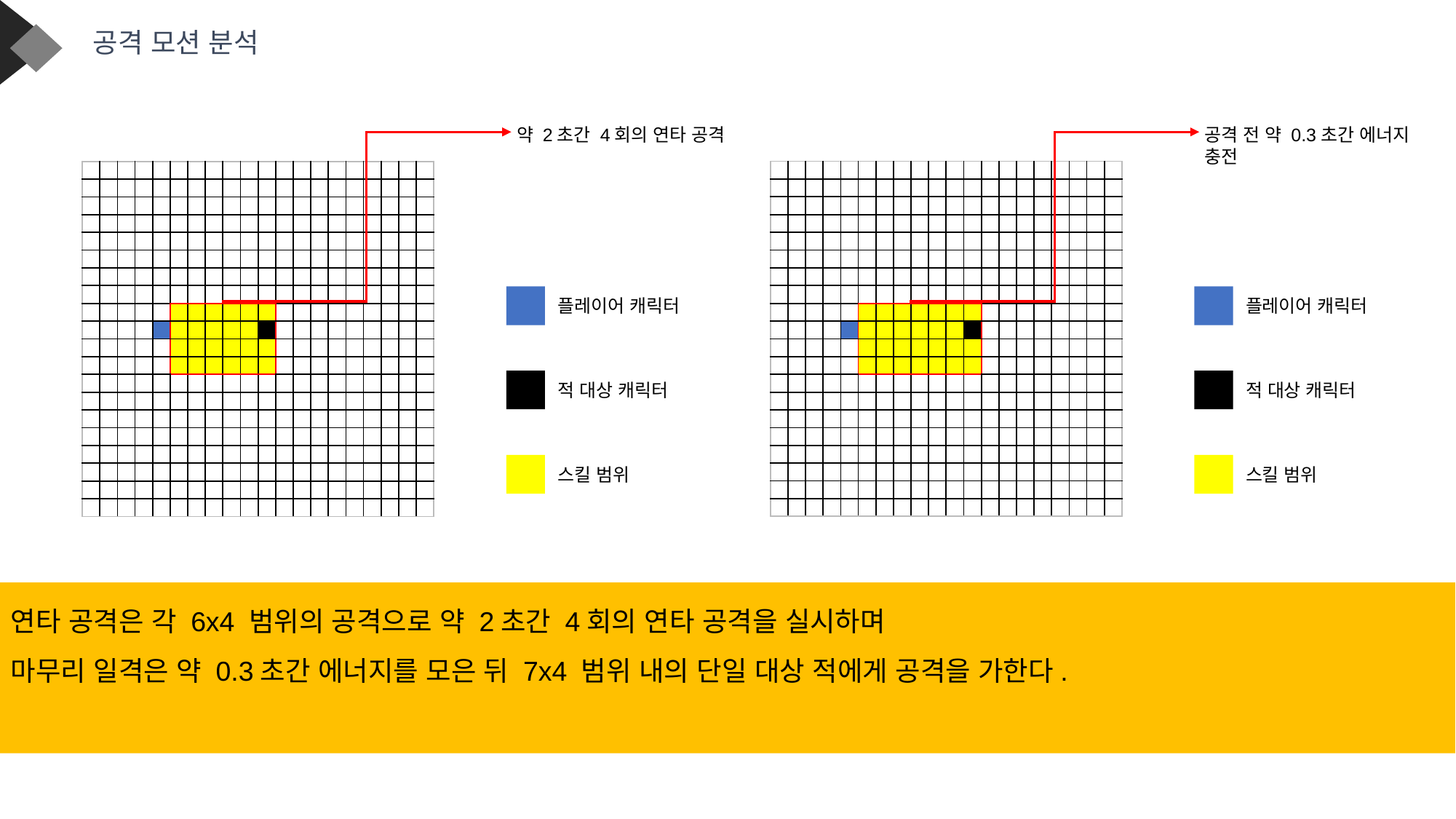

공격 모션 분석
공격 전 약 0.3초간 에너지 충전
약 2초간 4회의 연타 공격
|  |  |  |  |  |  |  |  |  |  |  |  |  |  |  |  |  |  |  |  |
| --- | --- | --- | --- | --- | --- | --- | --- | --- | --- | --- | --- | --- | --- | --- | --- | --- | --- | --- | --- |
|  |  |  |  |  |  |  |  |  |  |  |  |  |  |  |  |  |  |  |  |
|  |  |  |  |  |  |  |  |  |  |  |  |  |  |  |  |  |  |  |  |
|  |  |  |  |  |  |  |  |  |  |  |  |  |  |  |  |  |  |  |  |
|  |  |  |  |  |  |  |  |  |  |  |  |  |  |  |  |  |  |  |  |
|  |  |  |  |  |  |  |  |  |  |  |  |  |  |  |  |  |  |  |  |
|  |  |  |  |  |  |  |  |  |  |  |  |  |  |  |  |  |  |  |  |
|  |  |  |  |  |  |  |  |  |  |  |  |  |  |  |  |  |  |  |  |
|  |  |  |  |  |  |  |  |  |  |  |  |  |  |  |  |  |  |  |  |
|  |  |  |  |  |  |  |  |  |  |  |  |  |  |  |  |  |  |  |  |
|  |  |  |  |  |  |  |  |  |  |  |  |  |  |  |  |  |  |  |  |
|  |  |  |  |  |  |  |  |  |  |  |  |  |  |  |  |  |  |  |  |
|  |  |  |  |  |  |  |  |  |  |  |  |  |  |  |  |  |  |  |  |
|  |  |  |  |  |  |  |  |  |  |  |  |  |  |  |  |  |  |  |  |
|  |  |  |  |  |  |  |  |  |  |  |  |  |  |  |  |  |  |  |  |
|  |  |  |  |  |  |  |  |  |  |  |  |  |  |  |  |  |  |  |  |
|  |  |  |  |  |  |  |  |  |  |  |  |  |  |  |  |  |  |  |  |
|  |  |  |  |  |  |  |  |  |  |  |  |  |  |  |  |  |  |  |  |
|  |  |  |  |  |  |  |  |  |  |  |  |  |  |  |  |  |  |  |  |
|  |  |  |  |  |  |  |  |  |  |  |  |  |  |  |  |  |  |  |  |
|  |  |  |  |  |  |  |  |  |  |  |  |  |  |  |  |  |  |  |  |
| --- | --- | --- | --- | --- | --- | --- | --- | --- | --- | --- | --- | --- | --- | --- | --- | --- | --- | --- | --- |
|  |  |  |  |  |  |  |  |  |  |  |  |  |  |  |  |  |  |  |  |
|  |  |  |  |  |  |  |  |  |  |  |  |  |  |  |  |  |  |  |  |
|  |  |  |  |  |  |  |  |  |  |  |  |  |  |  |  |  |  |  |  |
|  |  |  |  |  |  |  |  |  |  |  |  |  |  |  |  |  |  |  |  |
|  |  |  |  |  |  |  |  |  |  |  |  |  |  |  |  |  |  |  |  |
|  |  |  |  |  |  |  |  |  |  |  |  |  |  |  |  |  |  |  |  |
|  |  |  |  |  |  |  |  |  |  |  |  |  |  |  |  |  |  |  |  |
|  |  |  |  |  |  |  |  |  |  |  |  |  |  |  |  |  |  |  |  |
|  |  |  |  |  |  |  |  |  |  |  |  |  |  |  |  |  |  |  |  |
|  |  |  |  |  |  |  |  |  |  |  |  |  |  |  |  |  |  |  |  |
|  |  |  |  |  |  |  |  |  |  |  |  |  |  |  |  |  |  |  |  |
|  |  |  |  |  |  |  |  |  |  |  |  |  |  |  |  |  |  |  |  |
|  |  |  |  |  |  |  |  |  |  |  |  |  |  |  |  |  |  |  |  |
|  |  |  |  |  |  |  |  |  |  |  |  |  |  |  |  |  |  |  |  |
|  |  |  |  |  |  |  |  |  |  |  |  |  |  |  |  |  |  |  |  |
|  |  |  |  |  |  |  |  |  |  |  |  |  |  |  |  |  |  |  |  |
|  |  |  |  |  |  |  |  |  |  |  |  |  |  |  |  |  |  |  |  |
|  |  |  |  |  |  |  |  |  |  |  |  |  |  |  |  |  |  |  |  |
|  |  |  |  |  |  |  |  |  |  |  |  |  |  |  |  |  |  |  |  |

플레이어 캐릭터
플레이어 캐릭터

적 대상 캐릭터
적 대상 캐릭터

스킬 범위
스킬 범위
연타 공격은 각 6x4 범위의 공격으로 약 2초간 4회의 연타 공격을 실시하며
마무리 일격은 약 0.3초간 에너지를 모은 뒤 7x4 범위 내의 단일 대상 적에게 공격을 가한다.